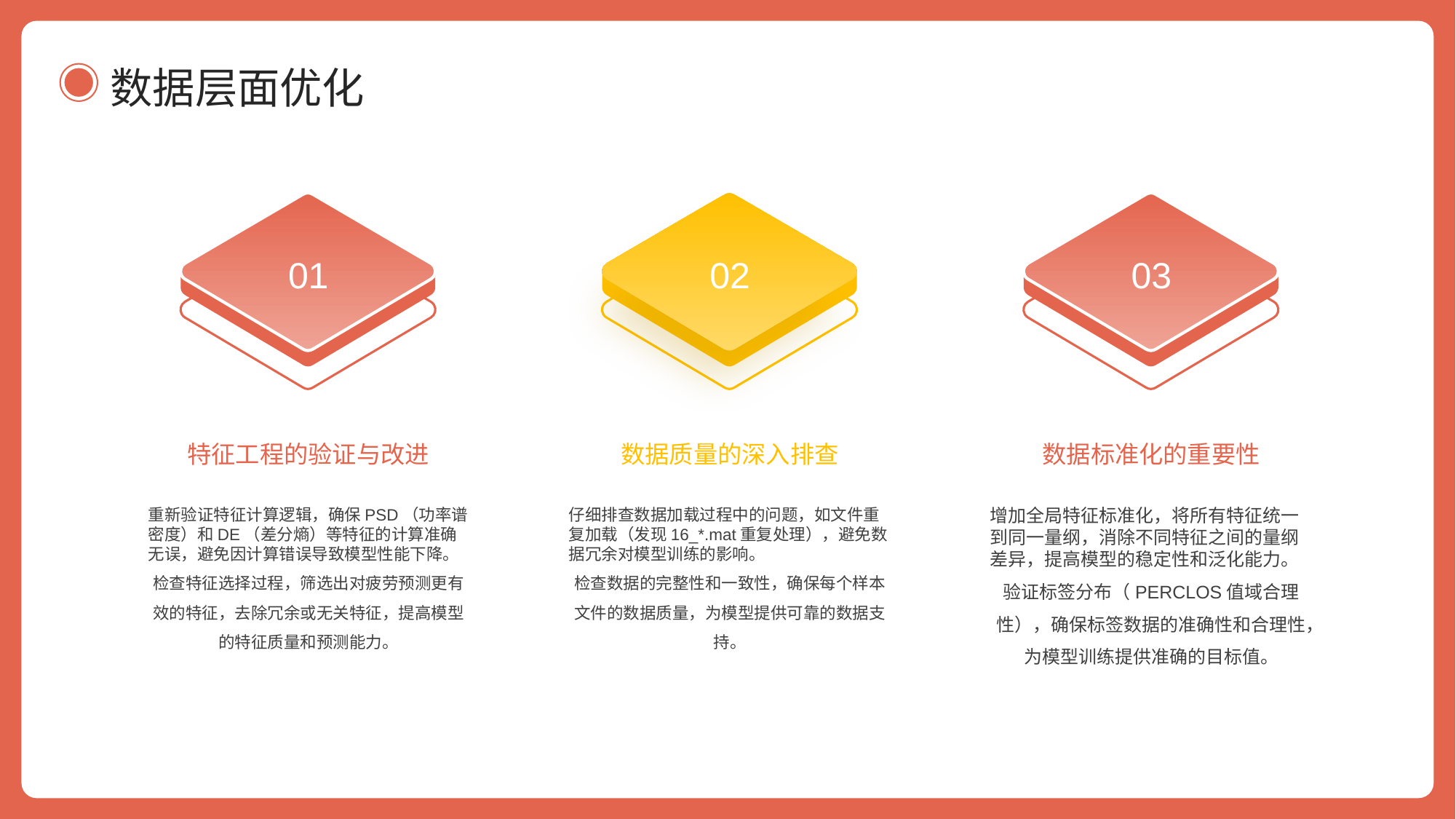

数据层面优化

01
02
03
特征工程的验证与改进
数据质量的深入排查
数据标准化的重要性
重新验证特征计算逻辑，确保PSD（功率谱密度）和DE（差分熵）等特征的计算准确无误，避免因计算错误导致模型性能下降。
检查特征选择过程，筛选出对疲劳预测更有效的特征，去除冗余或无关特征，提高模型的特征质量和预测能力。
仔细排查数据加载过程中的问题，如文件重复加载（发现16_*.mat重复处理），避免数据冗余对模型训练的影响。
检查数据的完整性和一致性，确保每个样本文件的数据质量，为模型提供可靠的数据支持。
增加全局特征标准化，将所有特征统一到同一量纲，消除不同特征之间的量纲差异，提高模型的稳定性和泛化能力。
验证标签分布（PERCLOS值域合理性），确保标签数据的准确性和合理性，为模型训练提供准确的目标值。